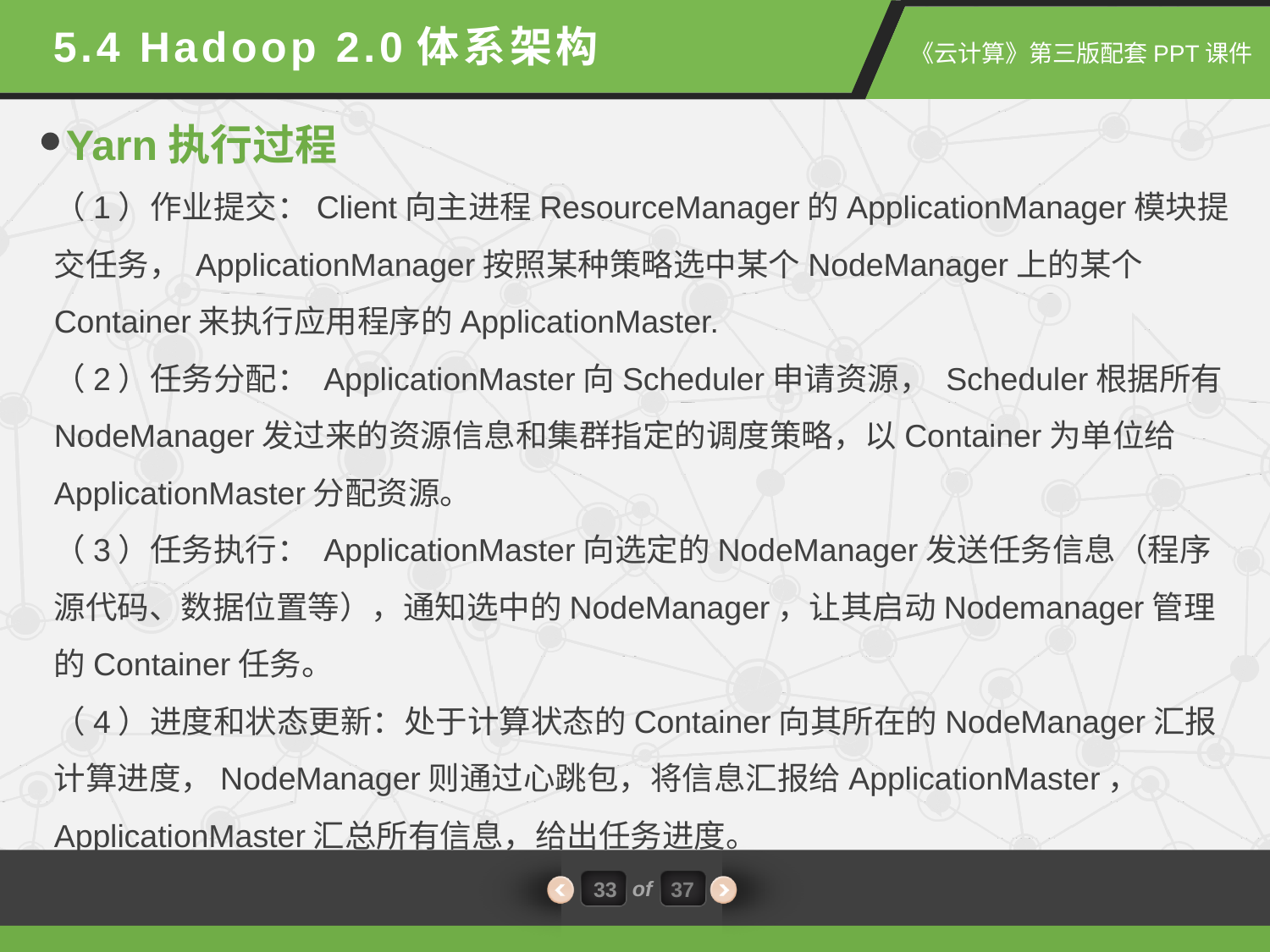

5.4 Hadoop 2.0体系架构
Yarn执行过程

（1）作业提交：Client向主进程ResourceManager的ApplicationManager模块提交任务， ApplicationManager按照某种策略选中某个NodeManager上的某个Container来执行应用程序的ApplicationMaster.
（2）任务分配： ApplicationMaster向Scheduler申请资源， Scheduler根据所有NodeManager发过来的资源信息和集群指定的调度策略，以Container为单位给 ApplicationMaster分配资源。
（3）任务执行： ApplicationMaster向选定的NodeManager发送任务信息（程序源代码、数据位置等），通知选中的NodeManager，让其启动Nodemanager管理的Container任务。
（4）进度和状态更新：处于计算状态的Container向其所在的NodeManager汇报计算进度，NodeManager则通过心跳包，将信息汇报给ApplicationMaster， ApplicationMaster汇总所有信息，给出任务进度。
33